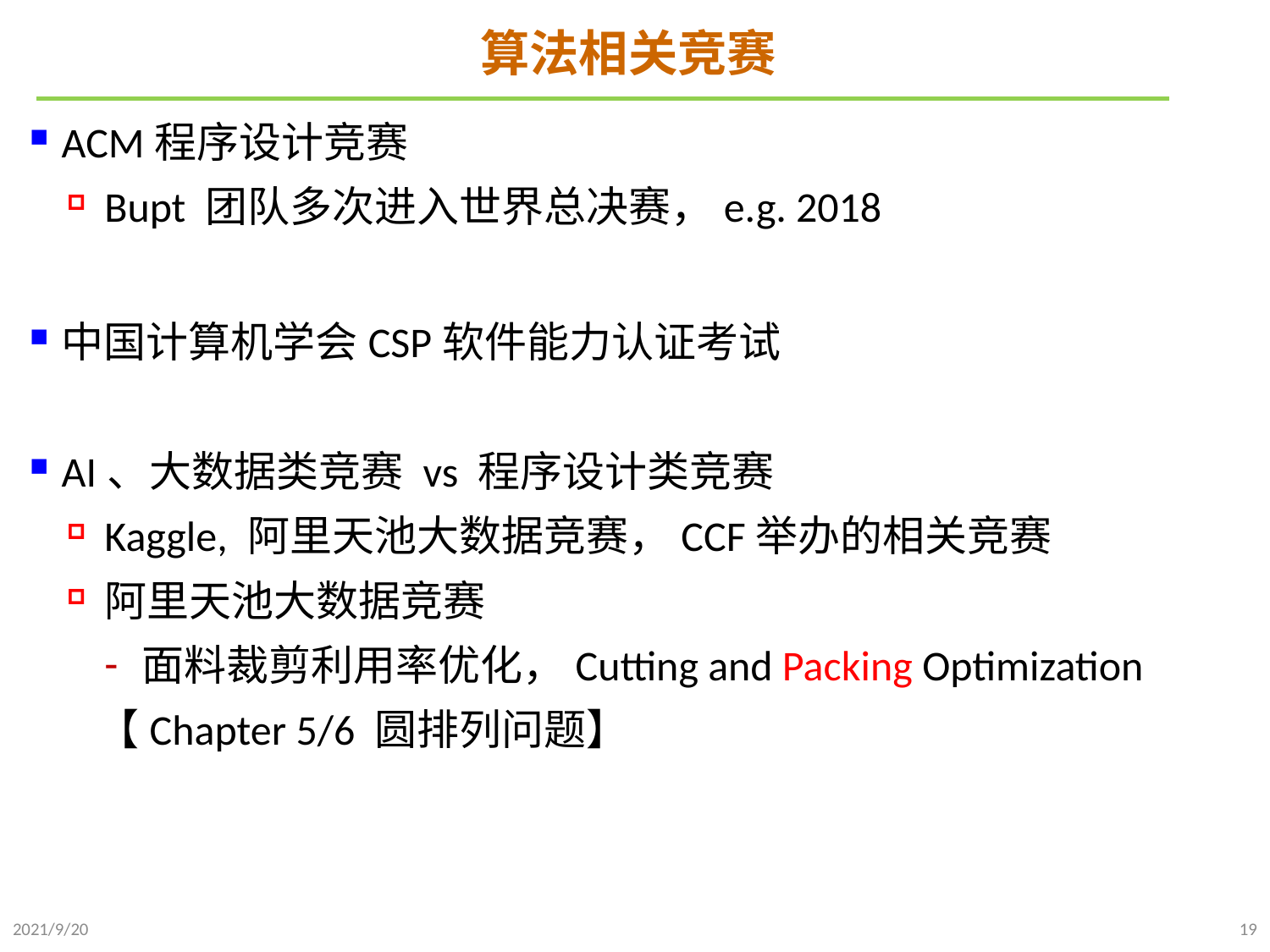

# 算法相关竞赛
ACM程序设计竞赛
Bupt 团队多次进入世界总决赛，e.g. 2018

中国计算机学会CSP软件能力认证考试

AI、大数据类竞赛 vs 程序设计类竞赛
Kaggle, 阿里天池大数据竞赛，CCF举办的相关竞赛
阿里天池大数据竞赛
面料裁剪利用率优化，Cutting and Packing Optimization
      【Chapter 5/6 圆排列问题】

2021/9/20
19